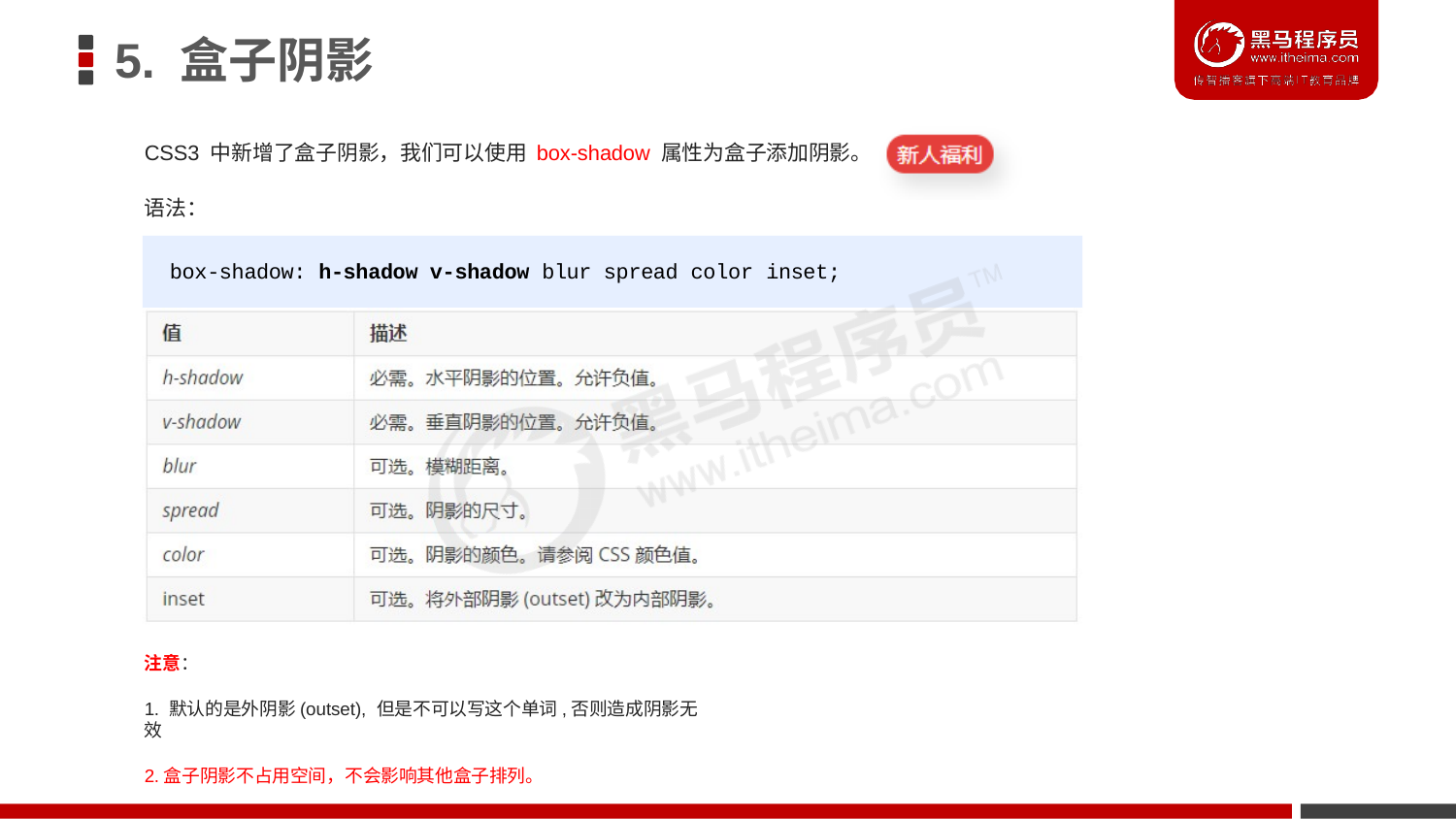

# 5. 盒子阴影

CSS3 中新增了盒子阴影，我们可以使用 box-shadow 属性为盒子添加阴影。

语法：

box-shadow: h-shadow v-shadow blur spread color inset;

注意：

1. 默认的是外阴影(outset), 但是不可以写这个单词,否则造成阴影无效

2.盒子阴影不占用空间，不会影响其他盒子排列。